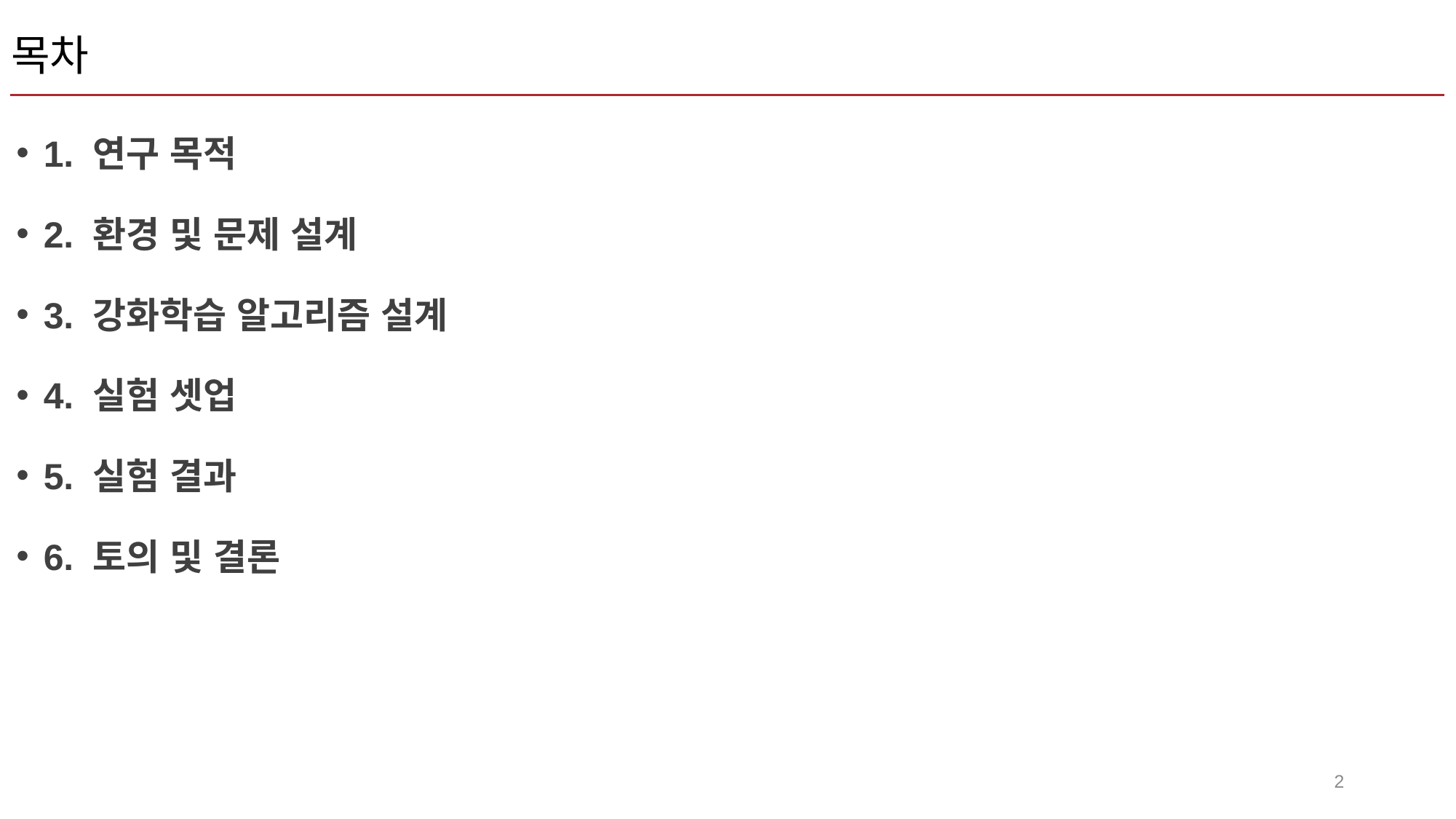

# 목차
1. 연구 목적
2. 환경 및 문제 설계
3. 강화학습 알고리즘 설계
4. 실험 셋업
5. 실험 결과
6. 토의 및 결론

2